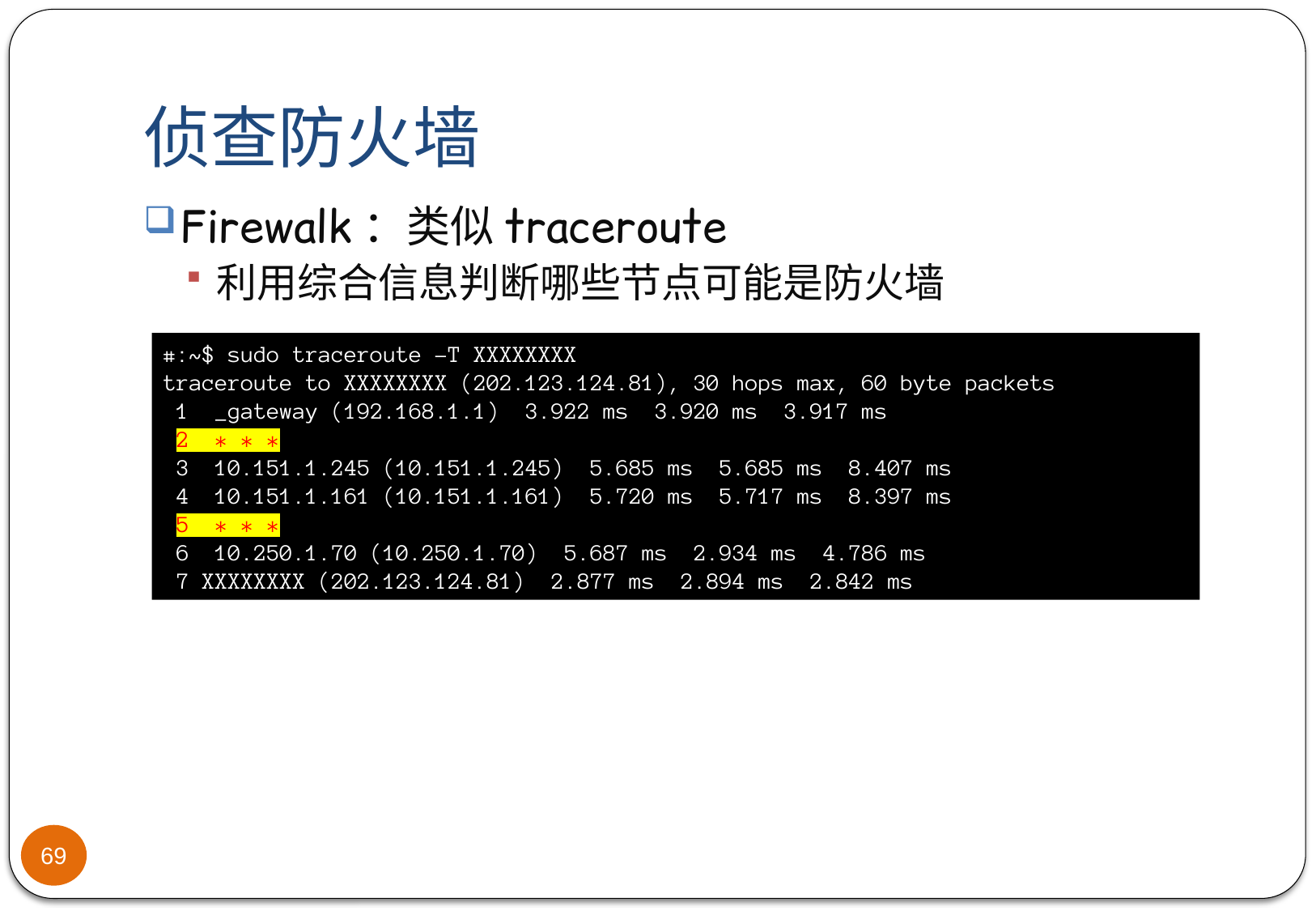

# 侦查防火墙
Firewalk：类似traceroute
利用综合信息判断哪些节点可能是防火墙
#:~$ sudo traceroute -T XXXXXXXX
traceroute to XXXXXXXX (202.123.124.81), 30 hops max, 60 byte packets
 1  _gateway (192.168.1.1)  3.922 ms  3.920 ms  3.917 ms
 2  * * *
 3  10.151.1.245 (10.151.1.245)  5.685 ms  5.685 ms  8.407 ms
 4  10.151.1.161 (10.151.1.161)  5.720 ms  5.717 ms  8.397 ms
 5  * * *
 6  10.250.1.70 (10.250.1.70)  5.687 ms  2.934 ms  4.786 ms
 7 XXXXXXXX (202.123.124.81)  2.877 ms  2.894 ms  2.842 ms
69